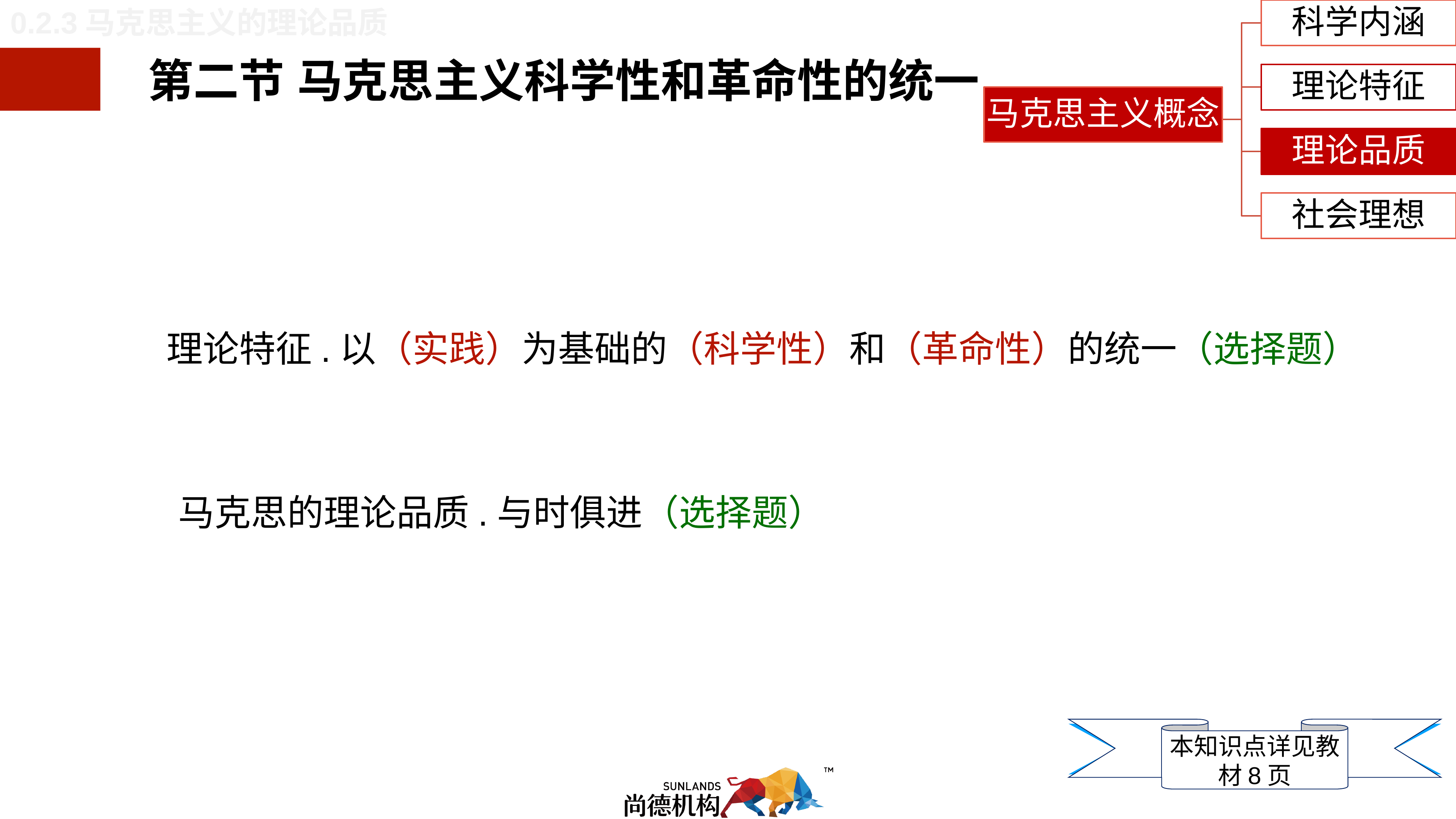

科学内涵

理论特征
马克思主义概念

理论品质
社会理想
0.2.3马克思主义的理论品质
第二节 马克思主义科学性和革命性的统一
理论特征.以（实践）为基础的（科学性）和（革命性）的统一（选择题）
马克思的理论品质.与时俱进（选择题）
本知识点详见教材8页